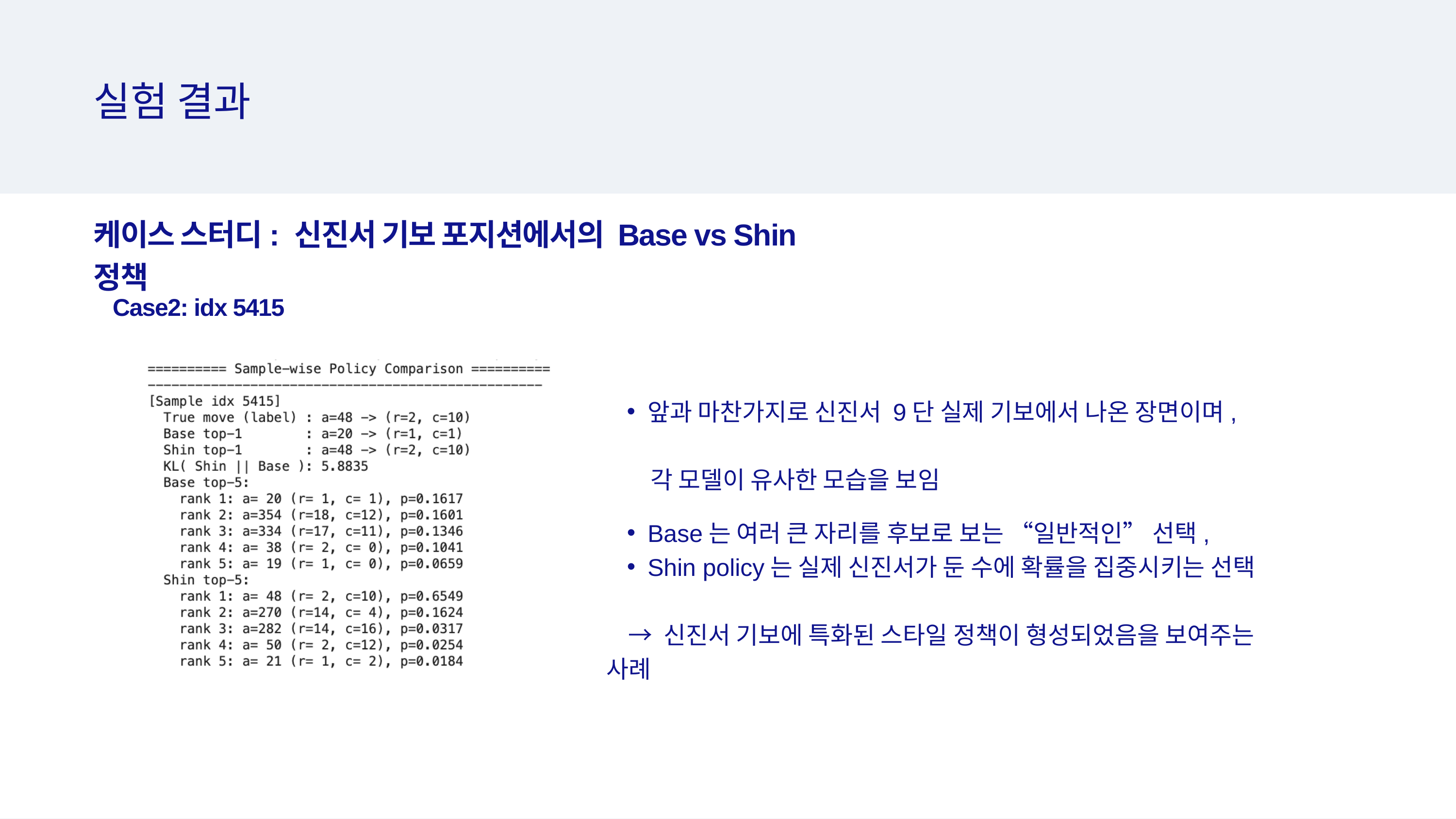

실험 결과

케이스 스터디: 신진서 기보 포지션에서의 Base vs Shin 정책
Case2: idx 5415

앞과 마찬가지로 신진서 9단 실제 기보에서 나온 장면이며,
       각 모델이 유사한 모습을 보임
Base는 여러 큰 자리를 후보로 보는 “일반적인” 선택,
Shin policy는 실제 신진서가 둔 수에 확률을 집중시키는 선택

    → 신진서 기보에 특화된 스타일 정책이 형성되었음을 보여주는 사례